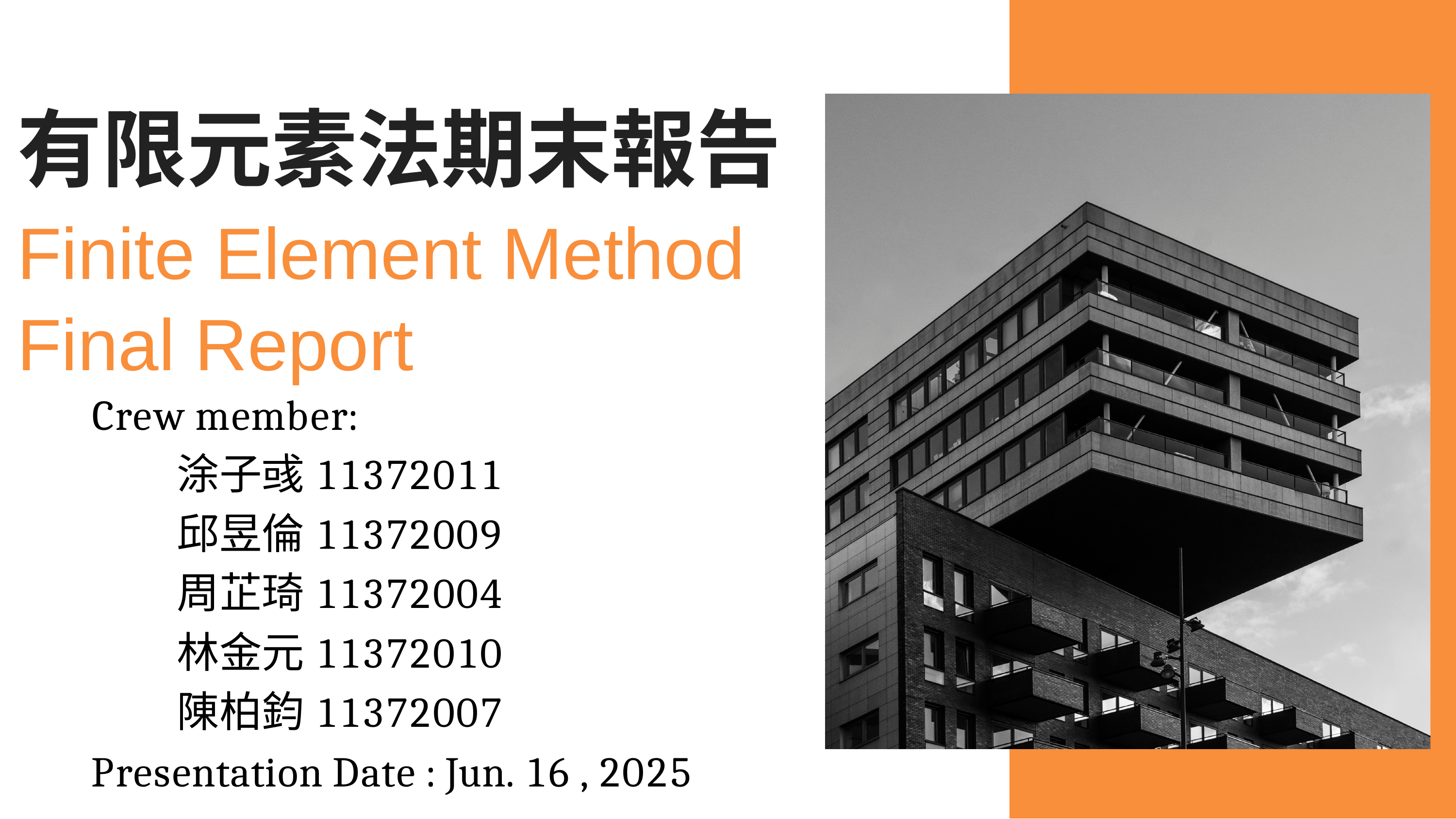

有限元素法期末報告
Finite Element Method
Final Report
Crew member:
涂子彧11372011
邱昱倫11372009
周芷琦11372004
林金元11372010
陳柏鈞11372007
Presentation Date : Jun. 16 , 2025